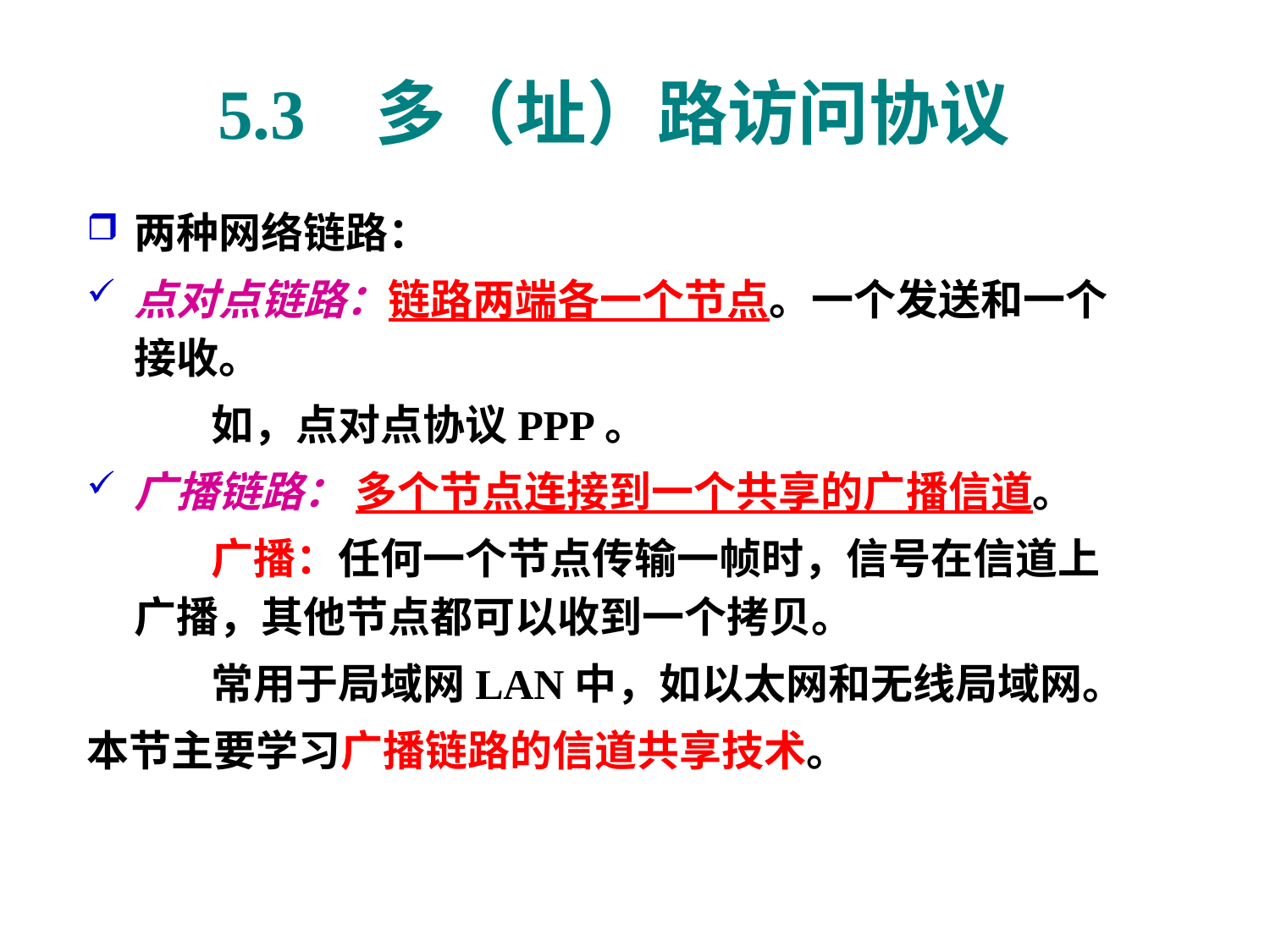

# 5.3   多（址）路访问协议
两种网络链路：
点对点链路：链路两端各一个节点。一个发送和一个接收。
            如，点对点协议PPP。
广播链路： 多个节点连接到一个共享的广播信道。
            广播：任何一个节点传输一帧时，信号在信道上广播，其他节点都可以收到一个拷贝。
            常用于局域网LAN中，如以太网和无线局域网。
本节主要学习广播链路的信道共享技术。
39